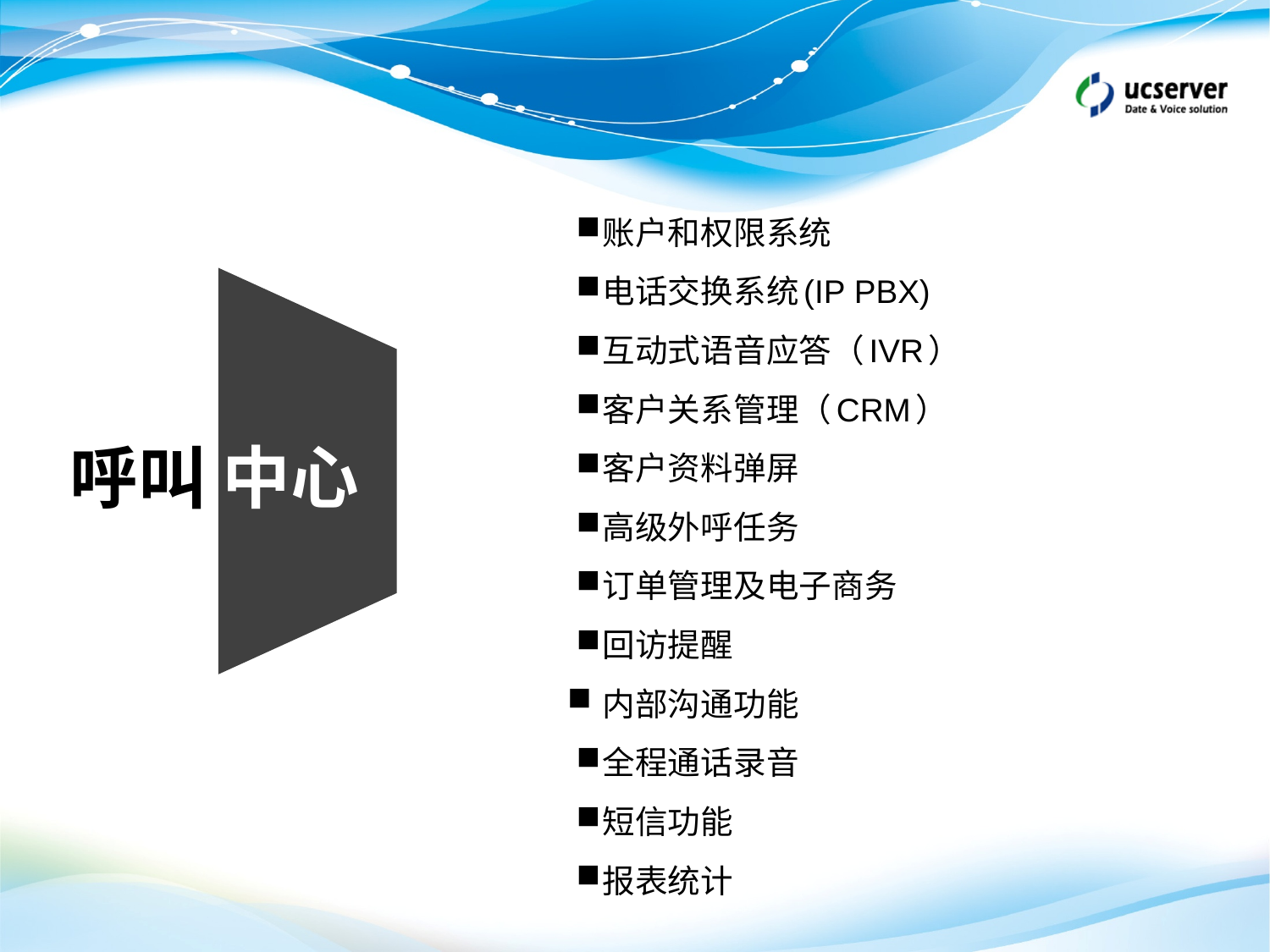

账户和权限系统
电话交换系统(IP PBX)
互动式语音应答（IVR）
客户关系管理（CRM）
客户资料弹屏
高级外呼任务
订单管理及电子商务
回访提醒
内部沟通功能
全程通话录音
短信功能
报表统计

呼叫 中心